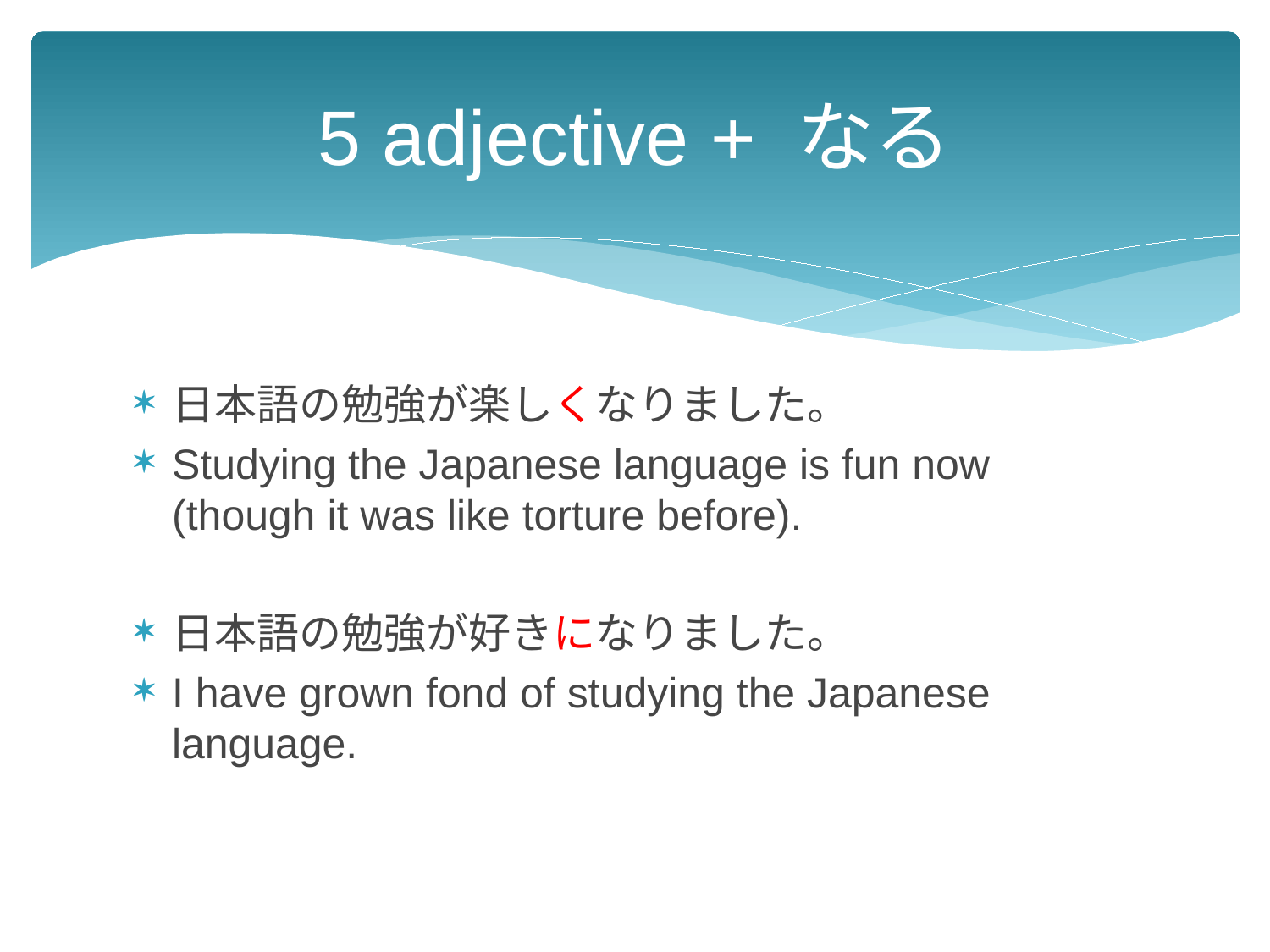

# 5 adjective + なる
日本語の勉強が楽しくなりました。
Studying the Japanese language is fun now (though it was like torture before).

日本語の勉強が好きになりました。
I have grown fond of studying the Japanese language.